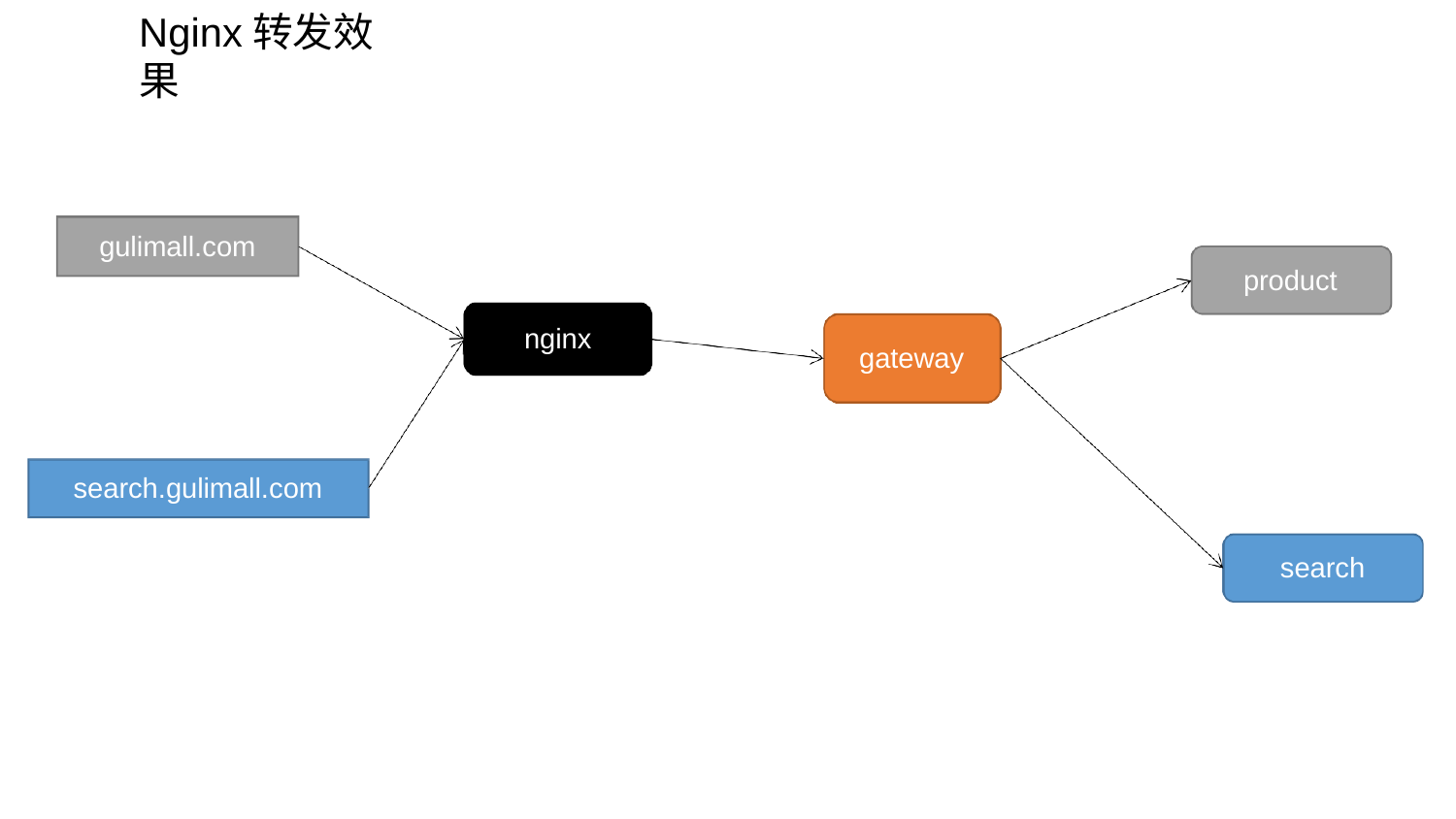

# Nginx转发效果

gulimall.com
product
nginx
gateway

search.gulimall.com
search